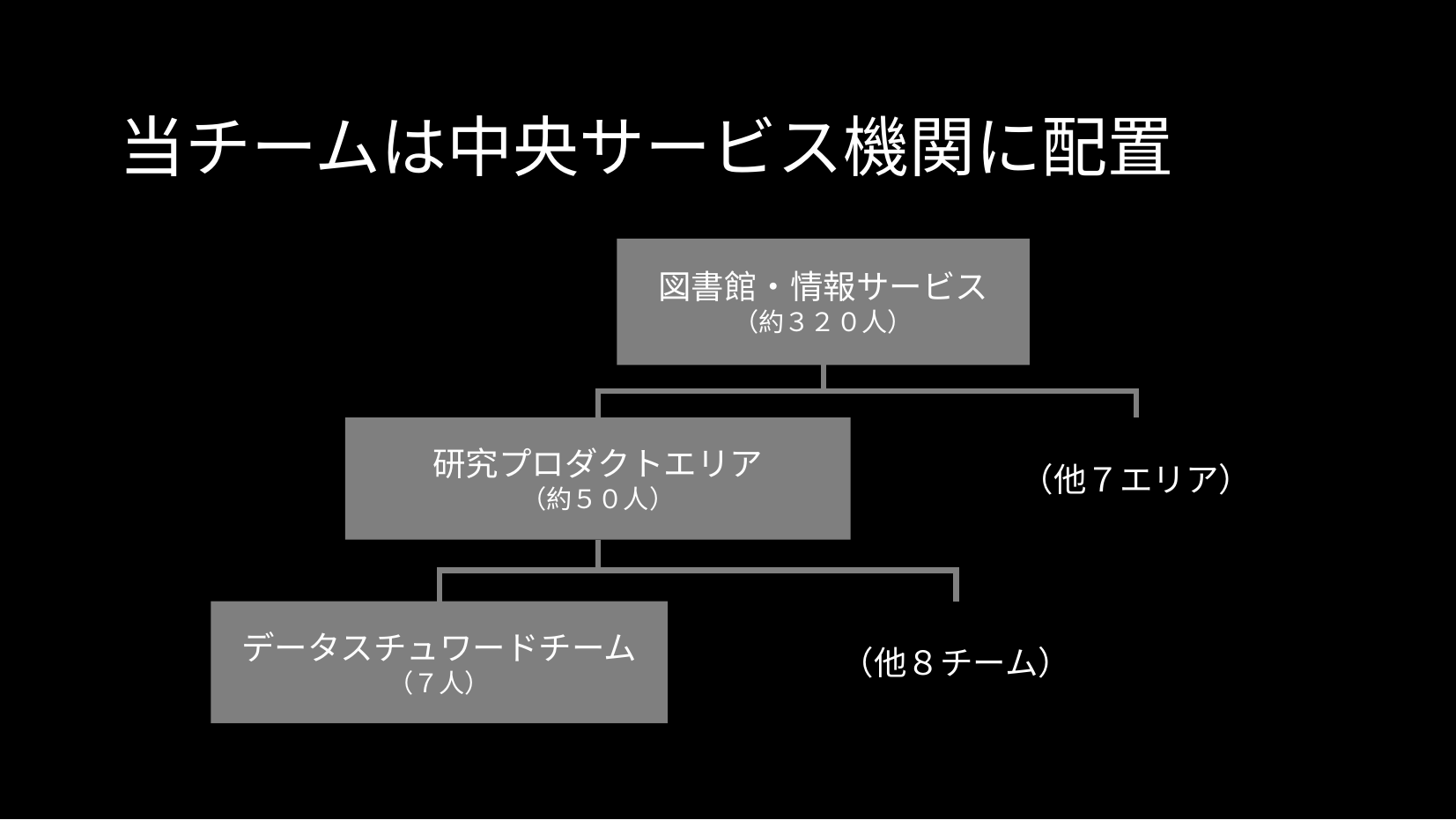

当チームは中央サービス機関に配置
図書館・情報サービス
（約３２０人）

（他７エリア）
研究プロダクトエリア
（約５０人）
（他８チーム）
データスチュワードチーム
（７人）